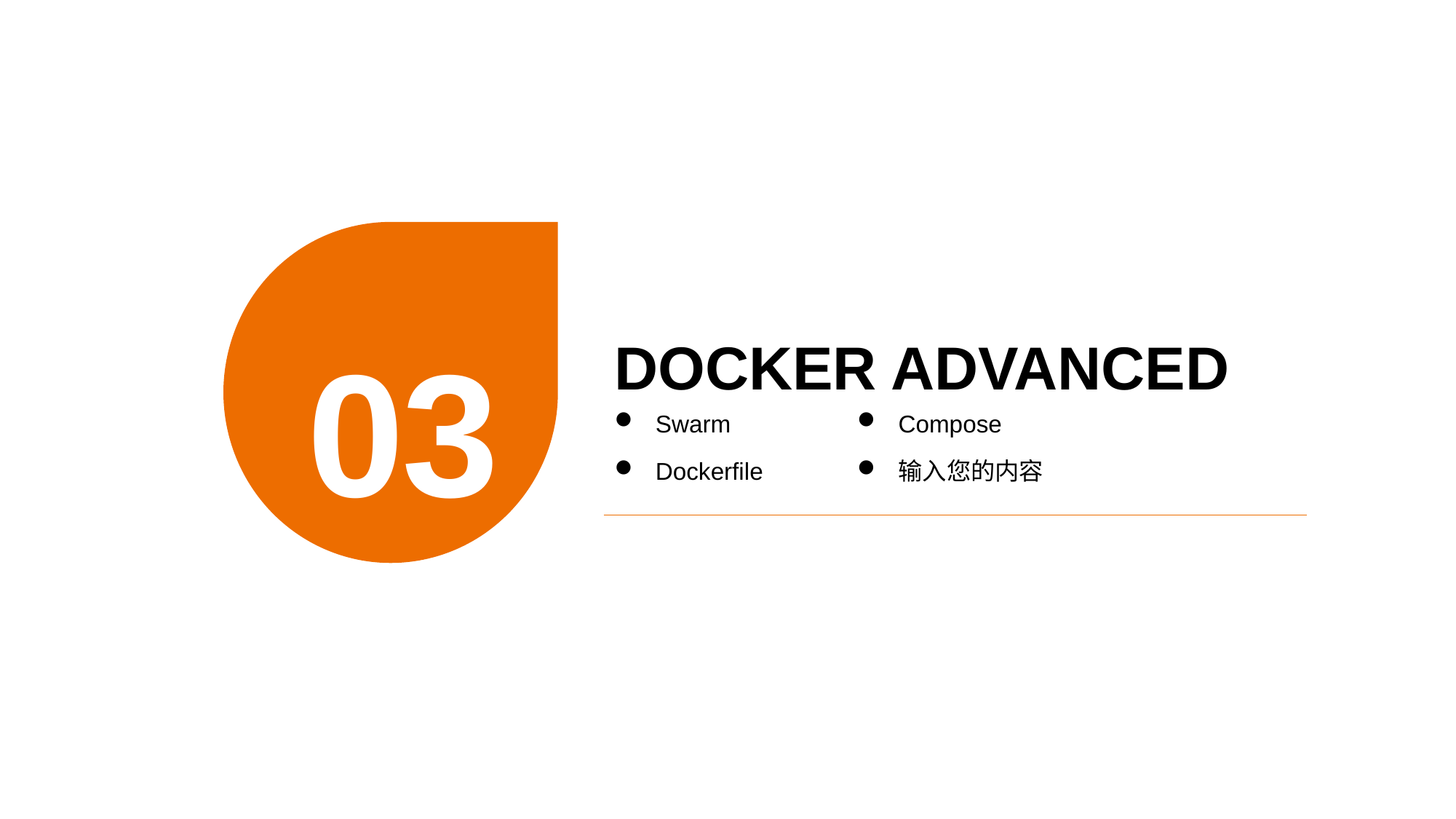

03
DOCKER ADVANCED
Swarm
Compose
Dockerfile
输入您的内容